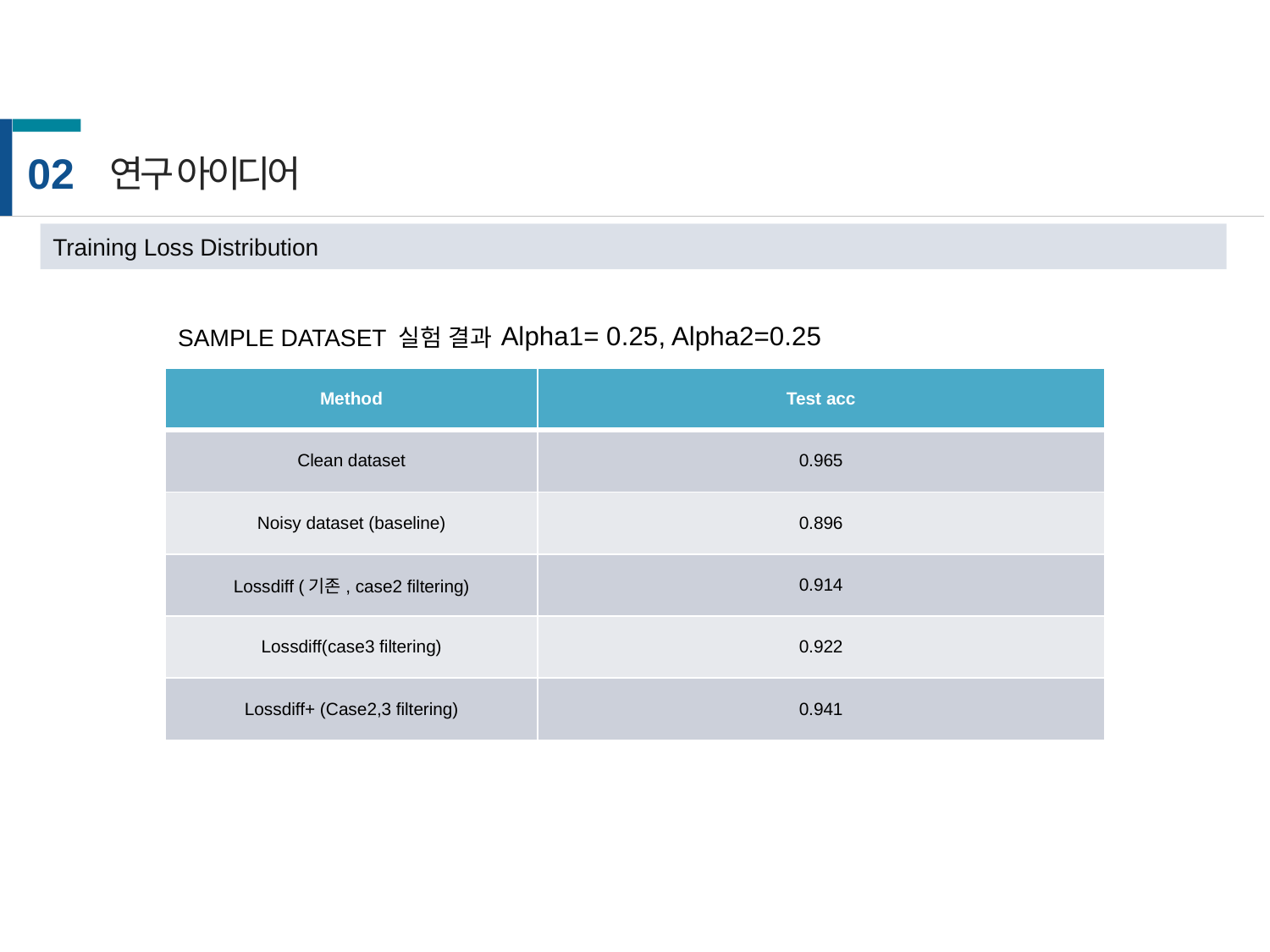

02

연구 아이디어

Training Loss Distribution
Alpha1= 0.25, Alpha2=0.25
SAMPLE DATASET 실험 결과
| Method | Test acc |
| --- | --- |
| Clean dataset | 0.965 |
| Noisy dataset (baseline) | 0.896 |
| Lossdiff (기존, case2 filtering) | 0.914 |
| Lossdiff(case3 filtering) | 0.922 |
| Lossdiff+ (Case2,3 filtering) | 0.941 |